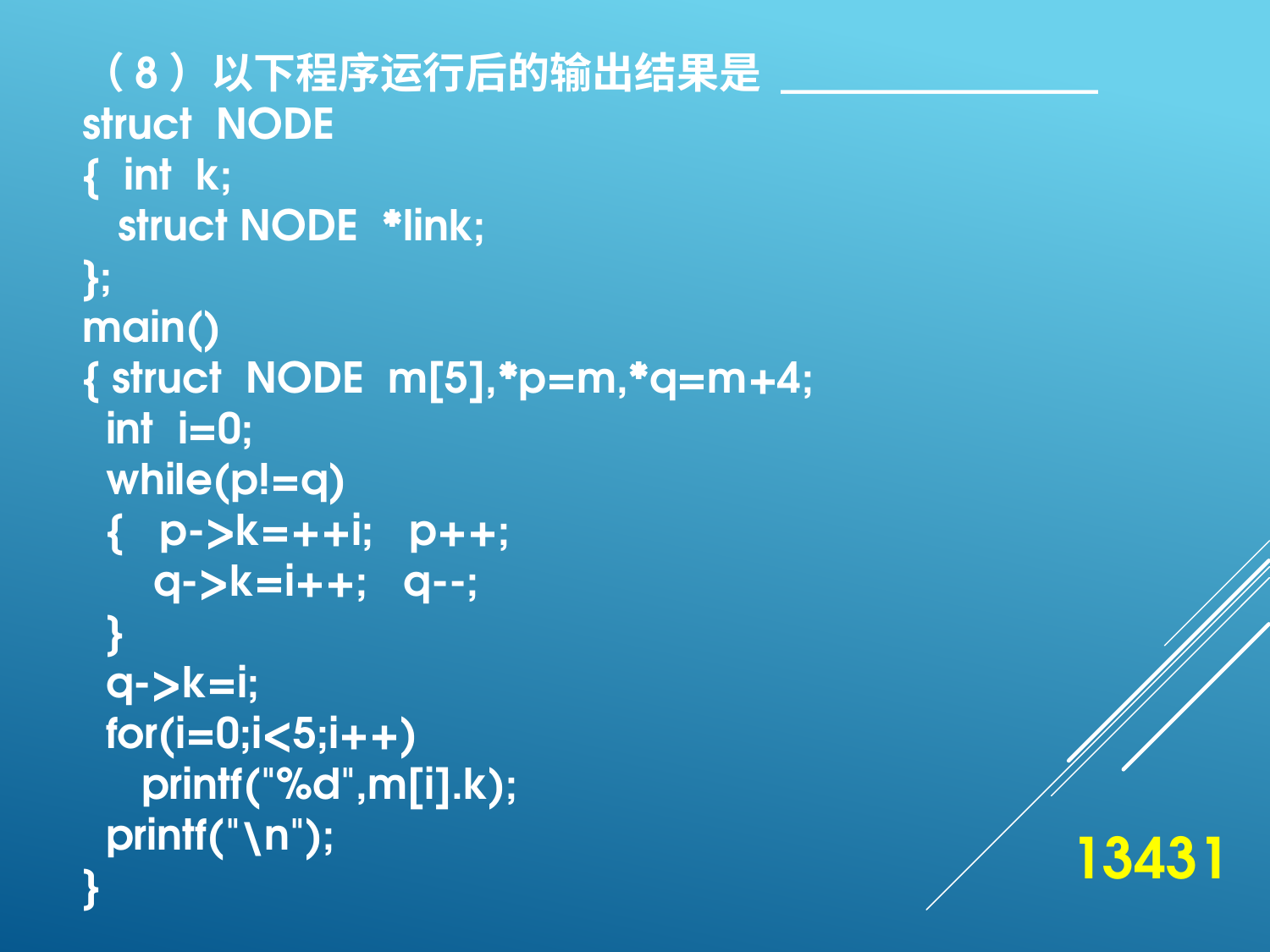

（8）以下程序运行后的输出结果是 _______________
struct  NODE
{  int  k;
   struct NODE  *link;
};
main()
{ struct  NODE  m[5],*p=m,*q=m+4;
  int  i=0;
  while(p!=q)
  {   p->k=++i;   p++;
      q->k=i++;   q--;
  }
  q->k=i;
  for(i=0;i<5;i++)
     printf("%d",m[i].k);
  printf("\n");
}
13431